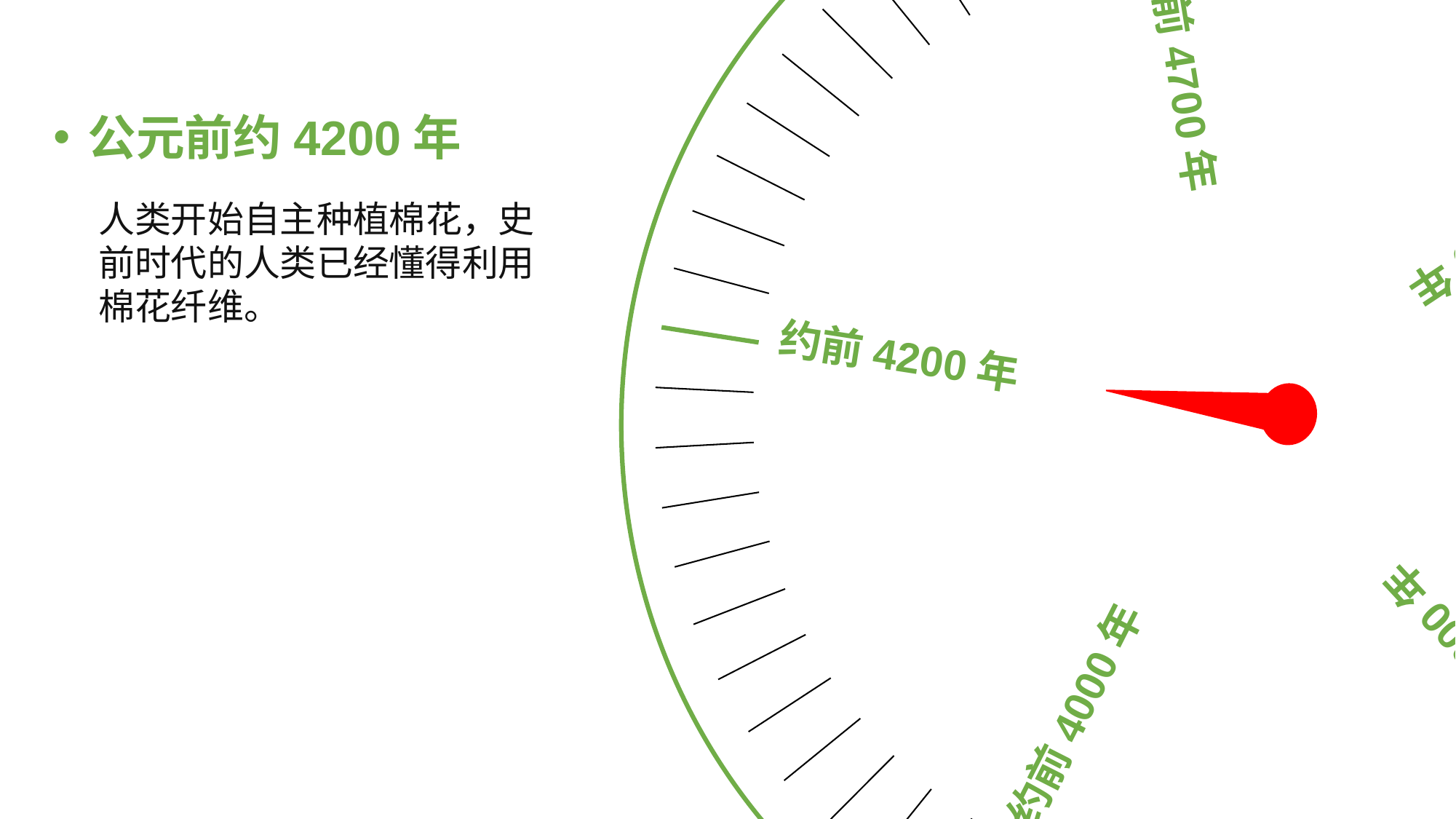

约前4200年
约前4700年
约前4000年
约前5000年
约前3300年
公元前约4200年
人类开始自主种植棉花，史前时代的人类已经懂得利用棉花纤维。